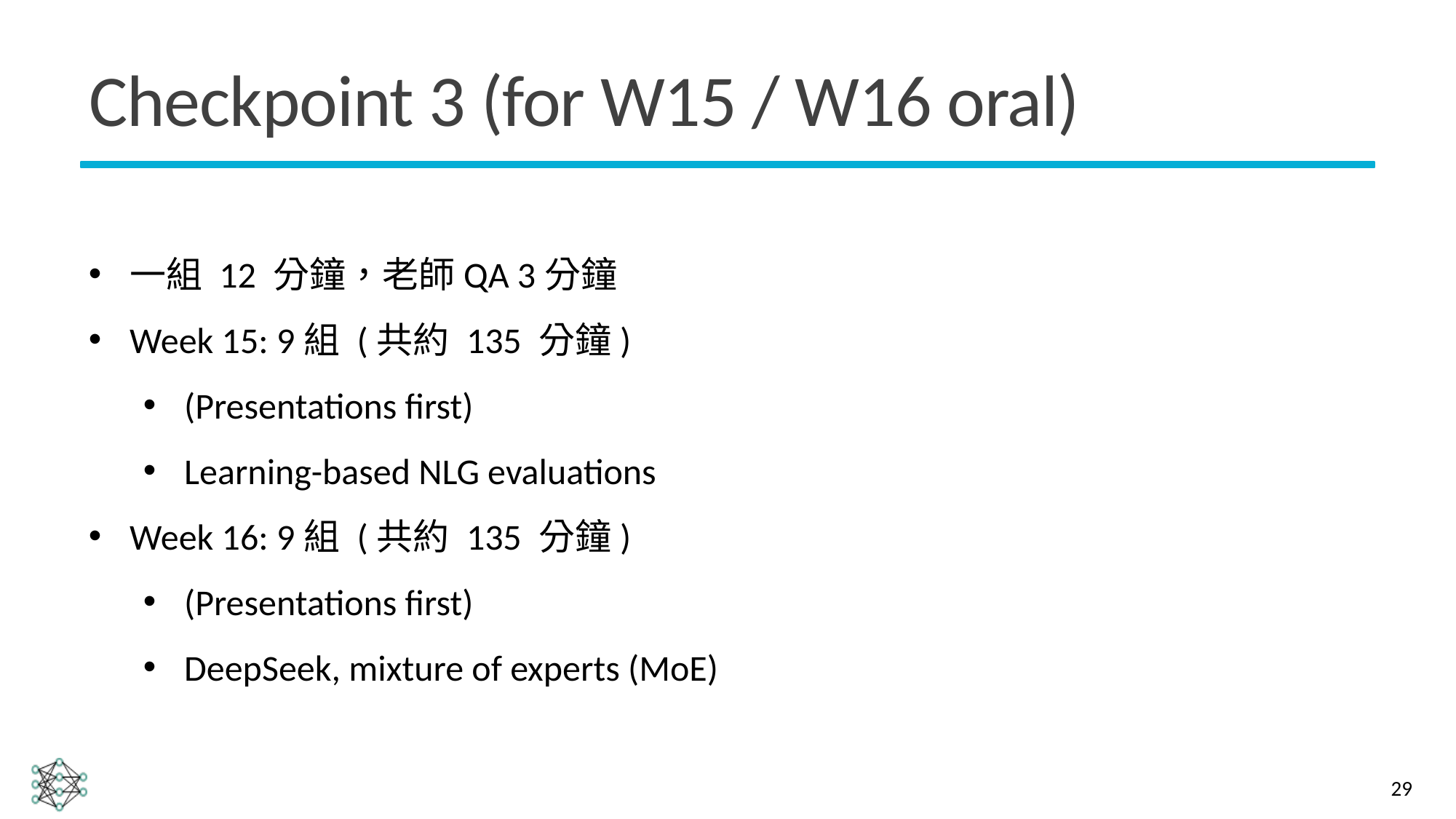

# Checkpoint 3 (for W15 / W16 oral)
一組 12 分鐘，老師QA 3分鐘
Week 15: 9組 (共約 135 分鐘)
(Presentations first)
Learning-based NLG evaluations
Week 16: 9組 (共約 135 分鐘)
(Presentations first)
DeepSeek, mixture of experts (MoE)
29